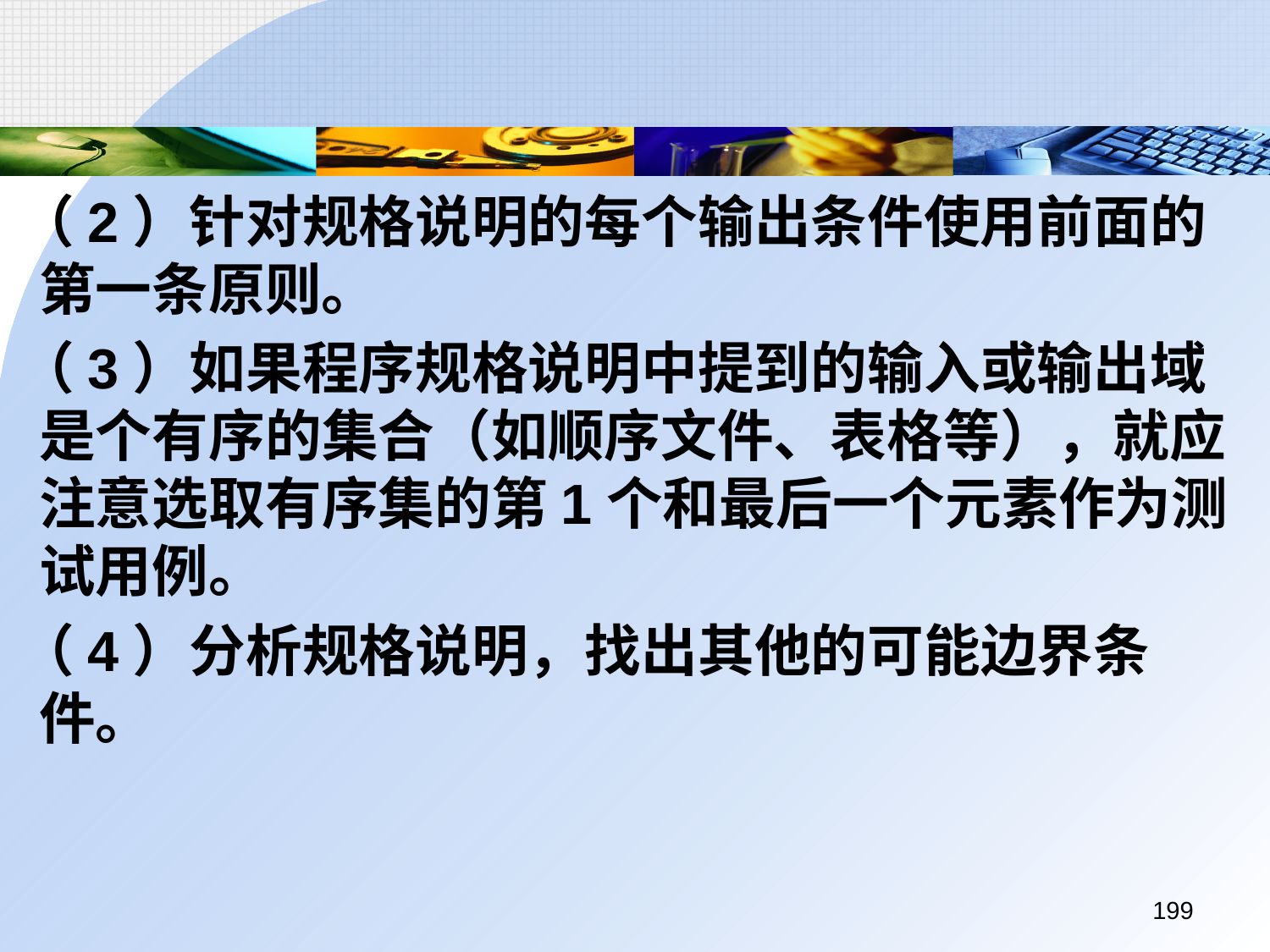

（2）针对规格说明的每个输出条件使用前面的第一条原则。
 （3）如果程序规格说明中提到的输入或输出域是个有序的集合（如顺序文件、表格等），就应注意选取有序集的第1个和最后一个元素作为测试用例。
 （4）分析规格说明，找出其他的可能边界条件。

199